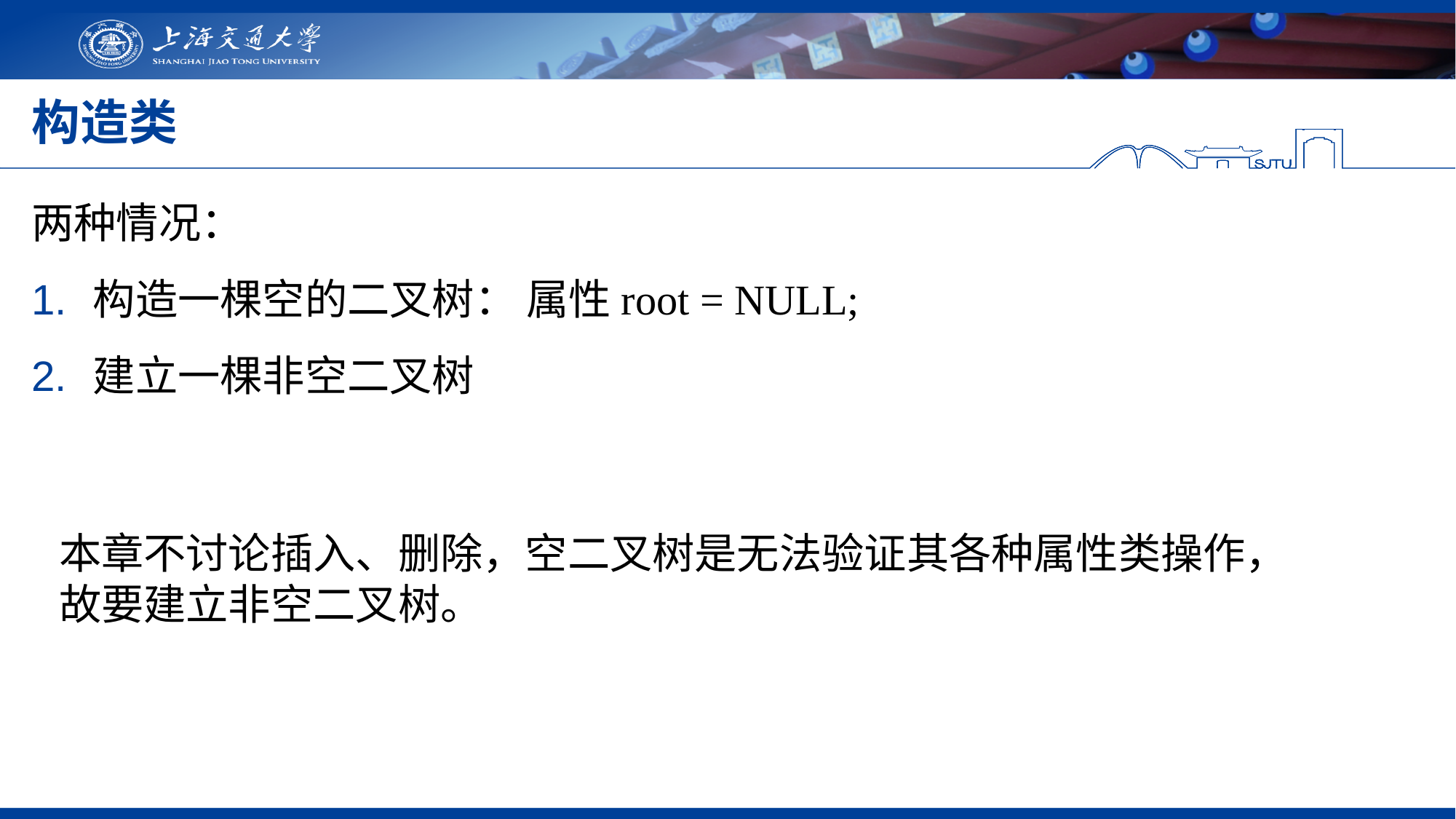

# 构造类
两种情况：
构造一棵空的二叉树： 属性root = NULL;
建立一棵非空二叉树
本章不讨论插入、删除，空二叉树是无法验证其各种属性类操作，故要建立非空二叉树。